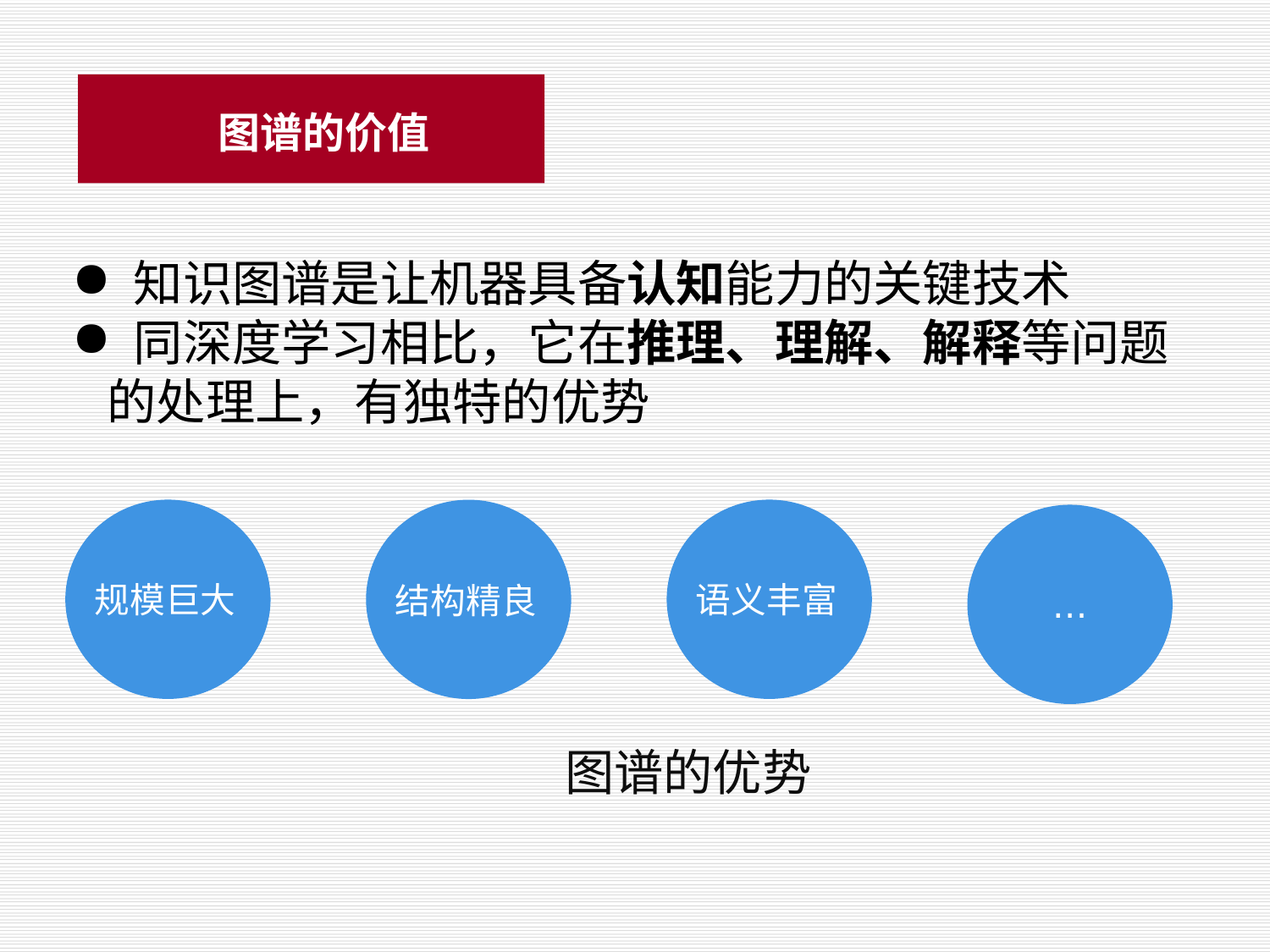

# 图谱的价值
 知识图谱是让机器具备认知能力的关键技术
 同深度学习相比，它在推理、理解、解释等问题的处理上，有独特的优势

语义丰富

结构精良

…
规模巨大
图谱的优势